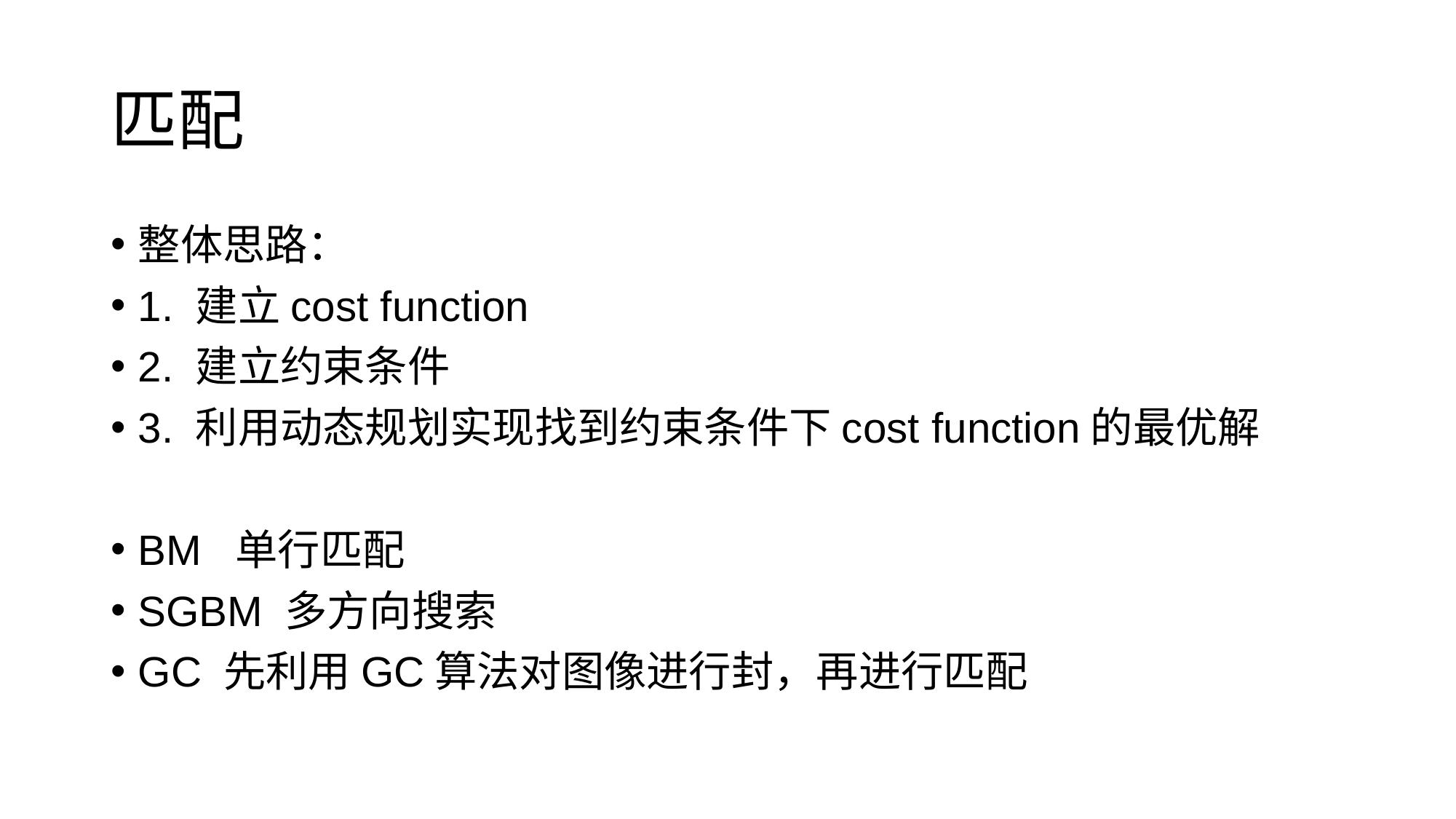

# 匹配
整体思路：
1. 建立cost function
2. 建立约束条件
3. 利用动态规划实现找到约束条件下cost function的最优解

BM  单行匹配
SGBM 多方向搜索
GC 先利用GC算法对图像进行封，再进行匹配